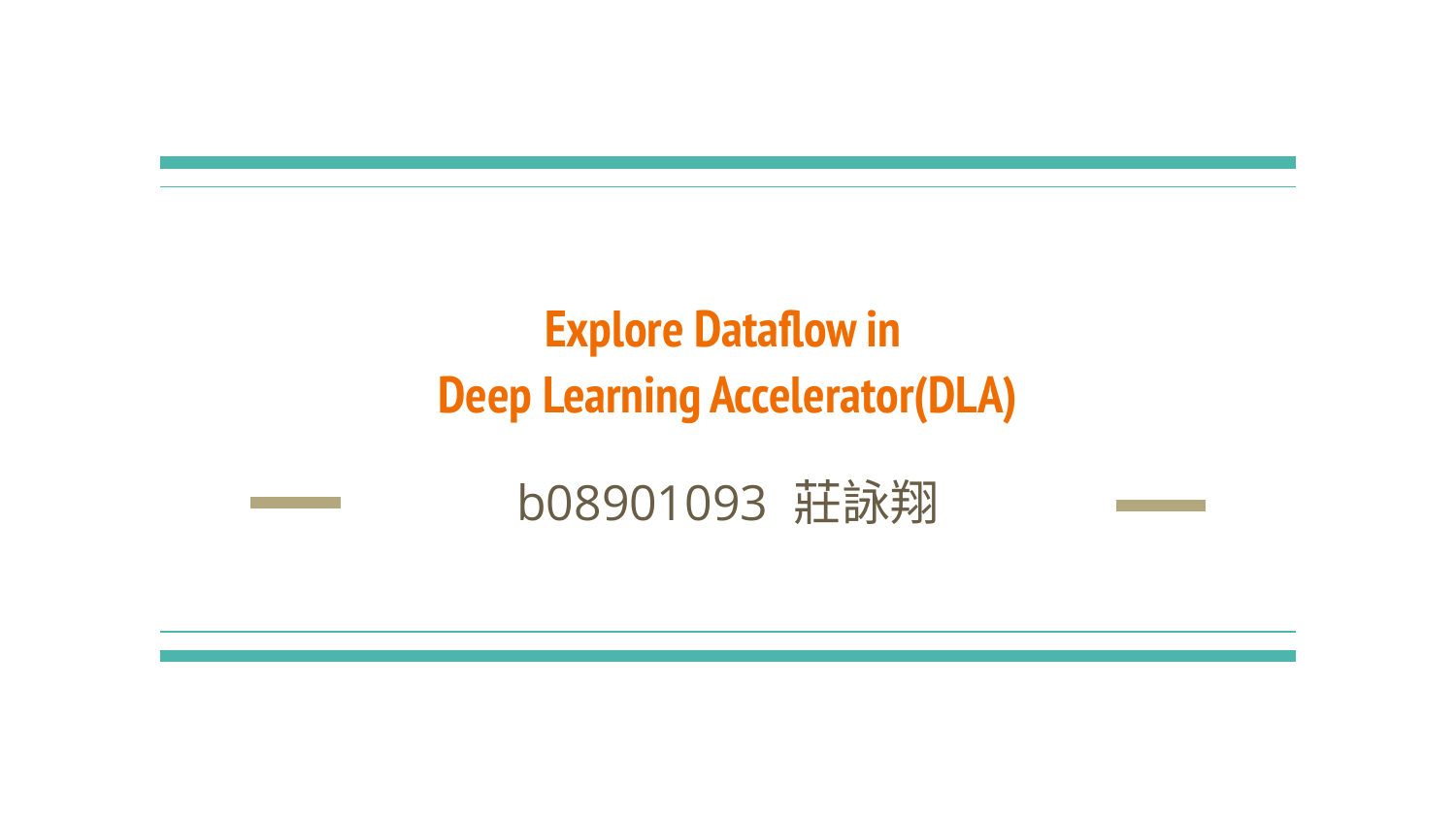

# Explore Dataflow in Deep Learning Accelerator(DLA)
b08901093 莊詠翔